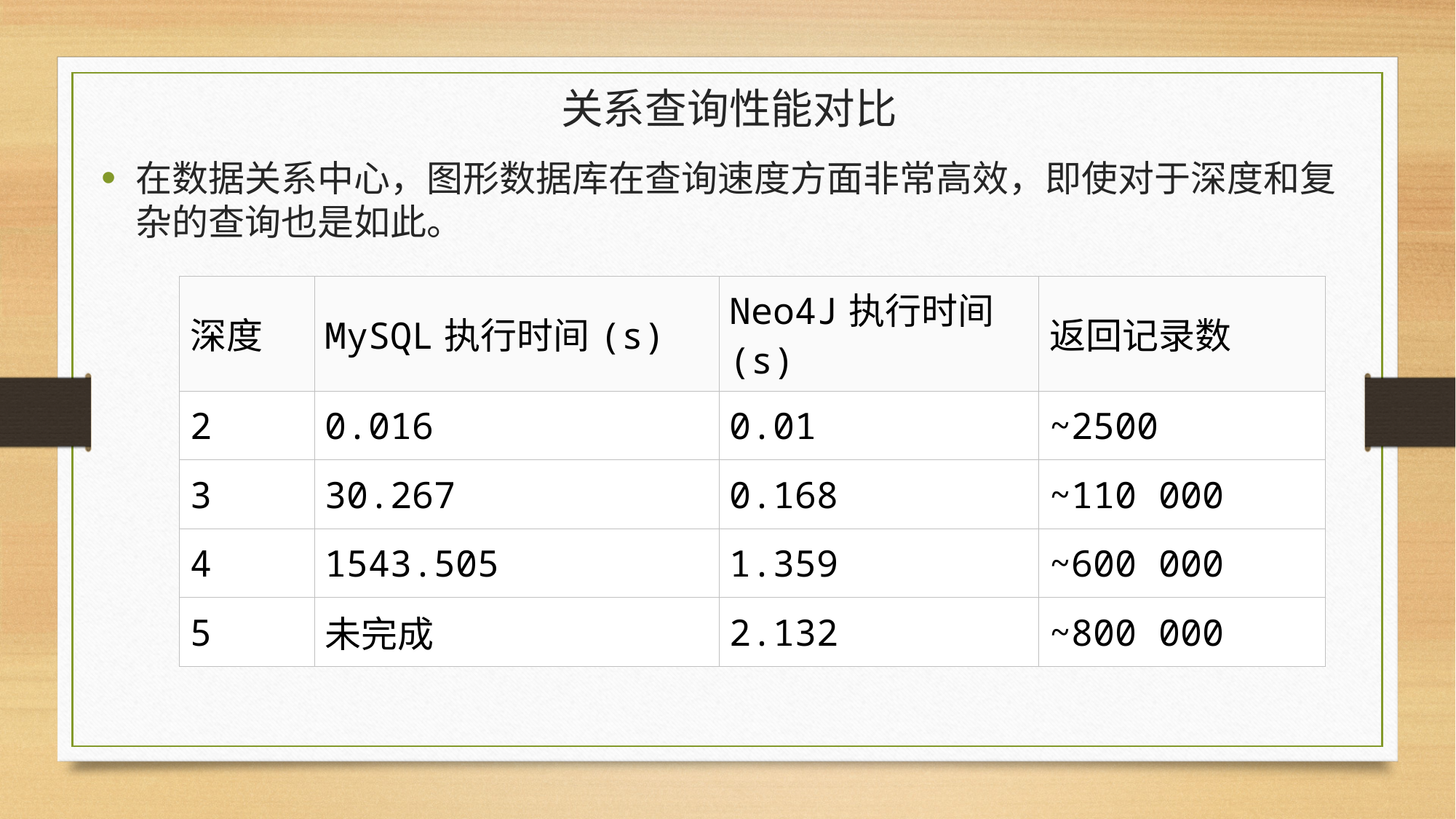

# 关系查询性能对比
在数据关系中心，图形数据库在查询速度方面非常高效，即使对于深度和复杂的查询也是如此。
| 深度 | MySQL执行时间(s) | Neo4J执行时间(s) | 返回记录数 |
| --- | --- | --- | --- |
| 2 | 0.016 | 0.01 | ~2500 |
| 3 | 30.267 | 0.168 | ~110 000 |
| 4 | 1543.505 | 1.359 | ~600 000 |
| 5 | 未完成 | 2.132 | ~800 000 |